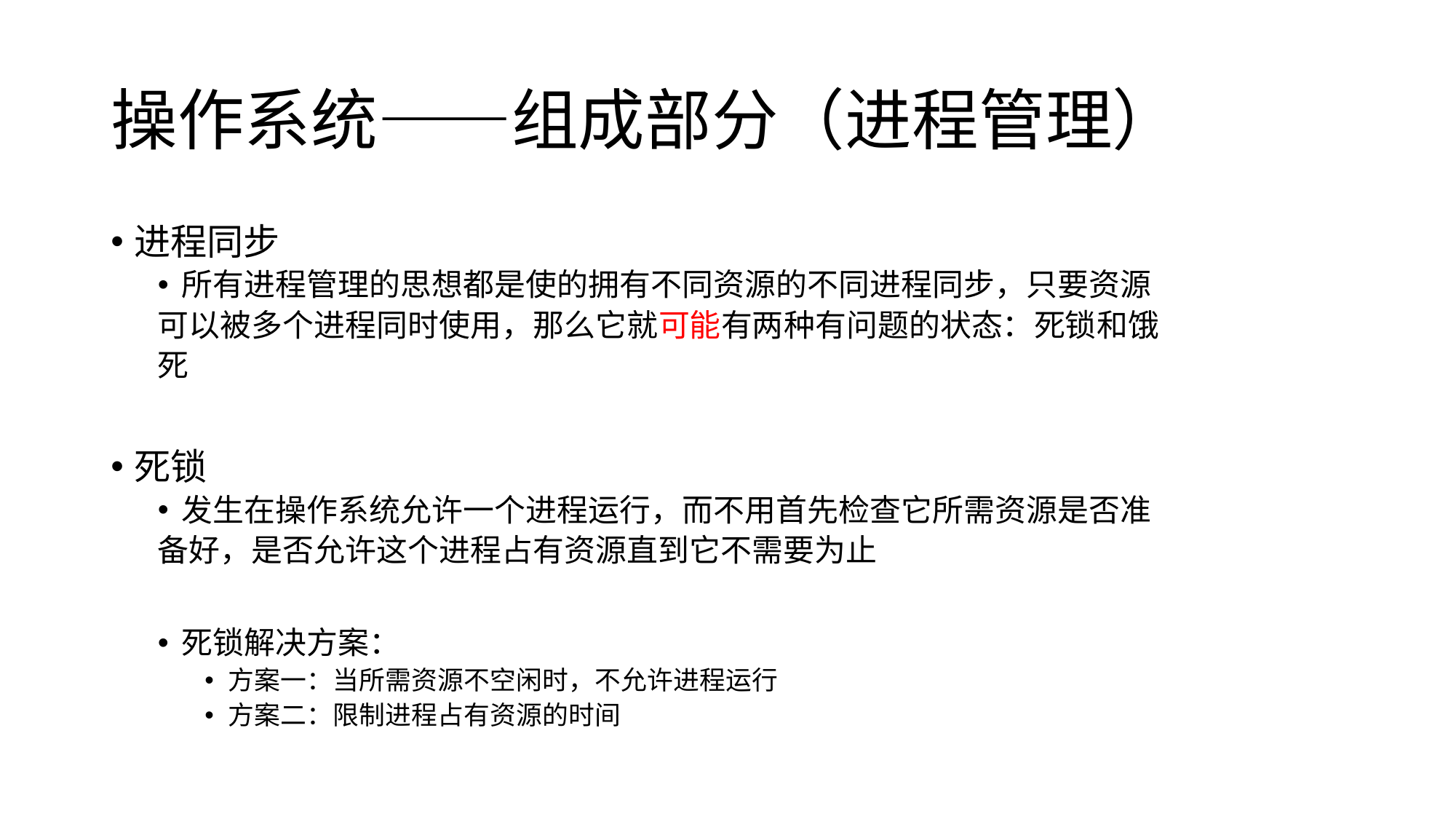

# 操作系统——组成部分（进程管理）
进程同步
所有进程管理的思想都是使的拥有不同资源的不同进程同步，只要资源
可以被多个进程同时使用，那么它就可能有两种有问题的状态：死锁和饿
死

死锁
发生在操作系统允许一个进程运行，而不用首先检查它所需资源是否准
备好，是否允许这个进程占有资源直到它不需要为止

死锁解决方案：
方案一：当所需资源不空闲时，不允许进程运行
方案二：限制进程占有资源的时间